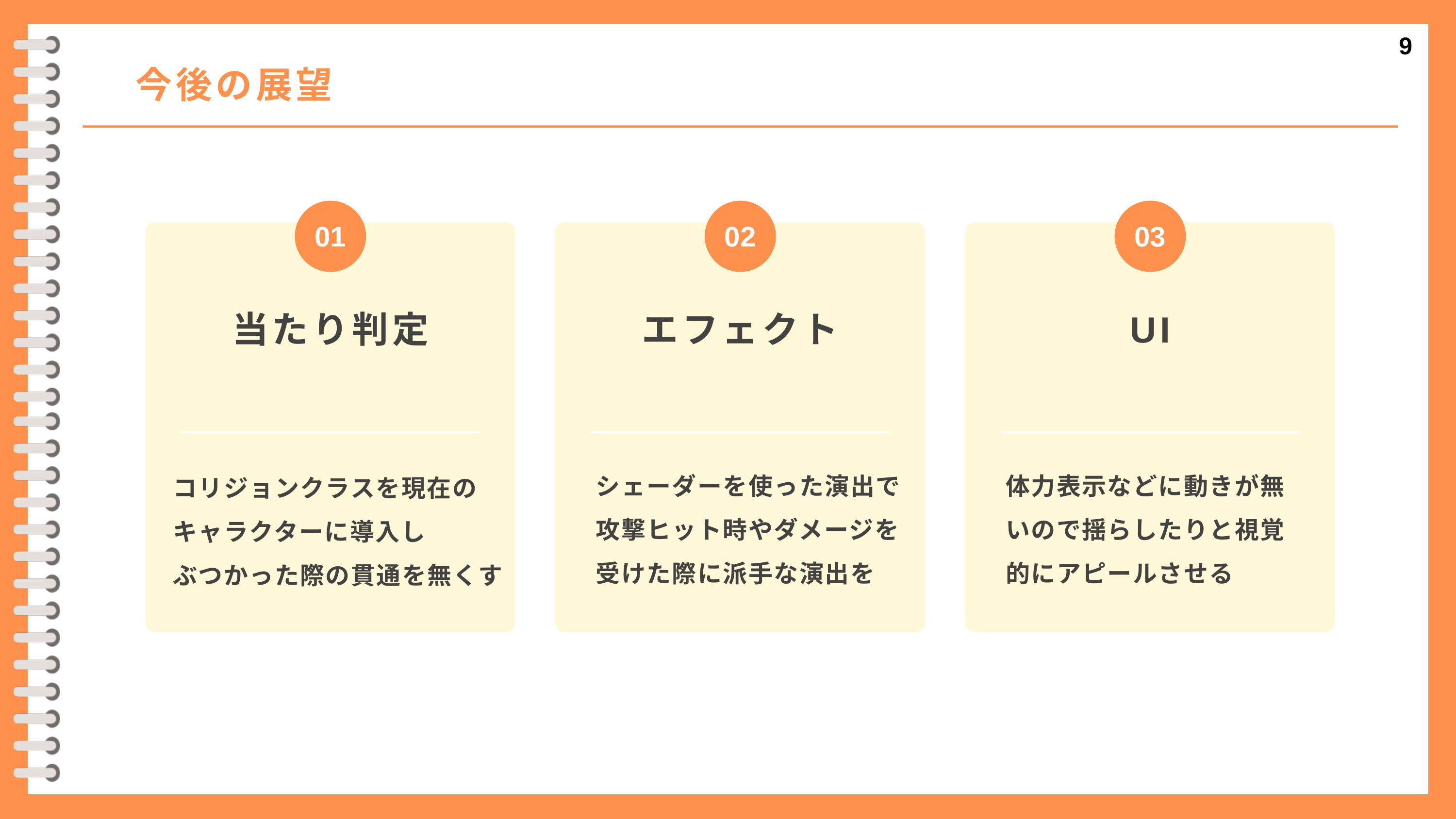

9

今後の展望

01
02
03

当たり判定
エフェクト
UI

シェーダーを使った演出で
攻撃ヒット時やダメージを受けた際に派手な演出を
体力表示などに動きが無いので揺らしたりと視覚的にアピールさせる
コリジョンクラスを現在のキャラクターに導入し
ぶつかった際の貫通を無くす